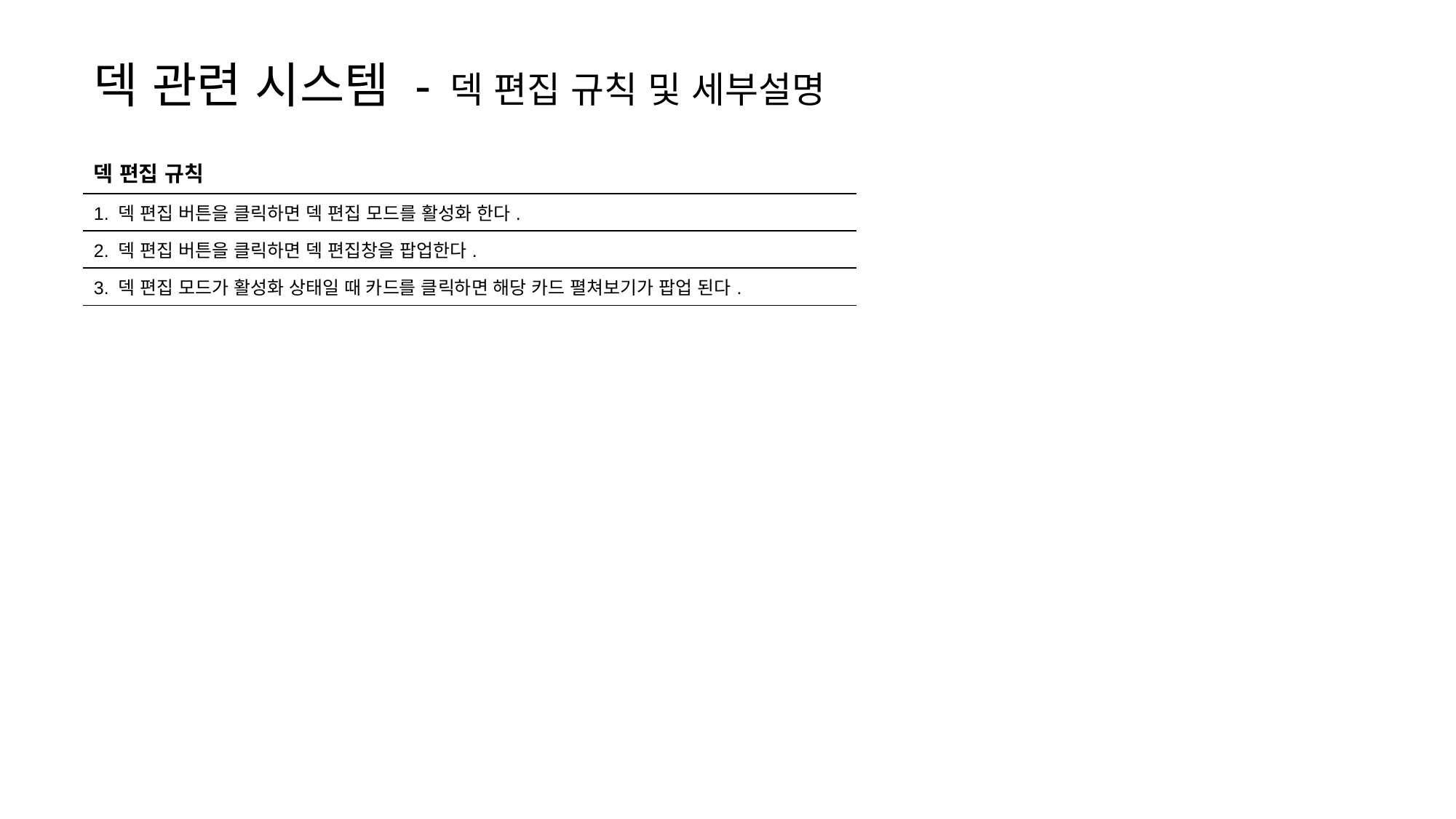

덱 관련 시스템 - 덱 편집 규칙 및 세부설명
| 덱 편집 규칙 |
| --- |
| 1. 덱 편집 버튼을 클릭하면 덱 편집 모드를 활성화 한다. |
| 2. 덱 편집 버튼을 클릭하면 덱 편집창을 팝업한다. |
| 3. 덱 편집 모드가 활성화 상태일 때 카드를 클릭하면 해당 카드 펼쳐보기가 팝업 된다. |